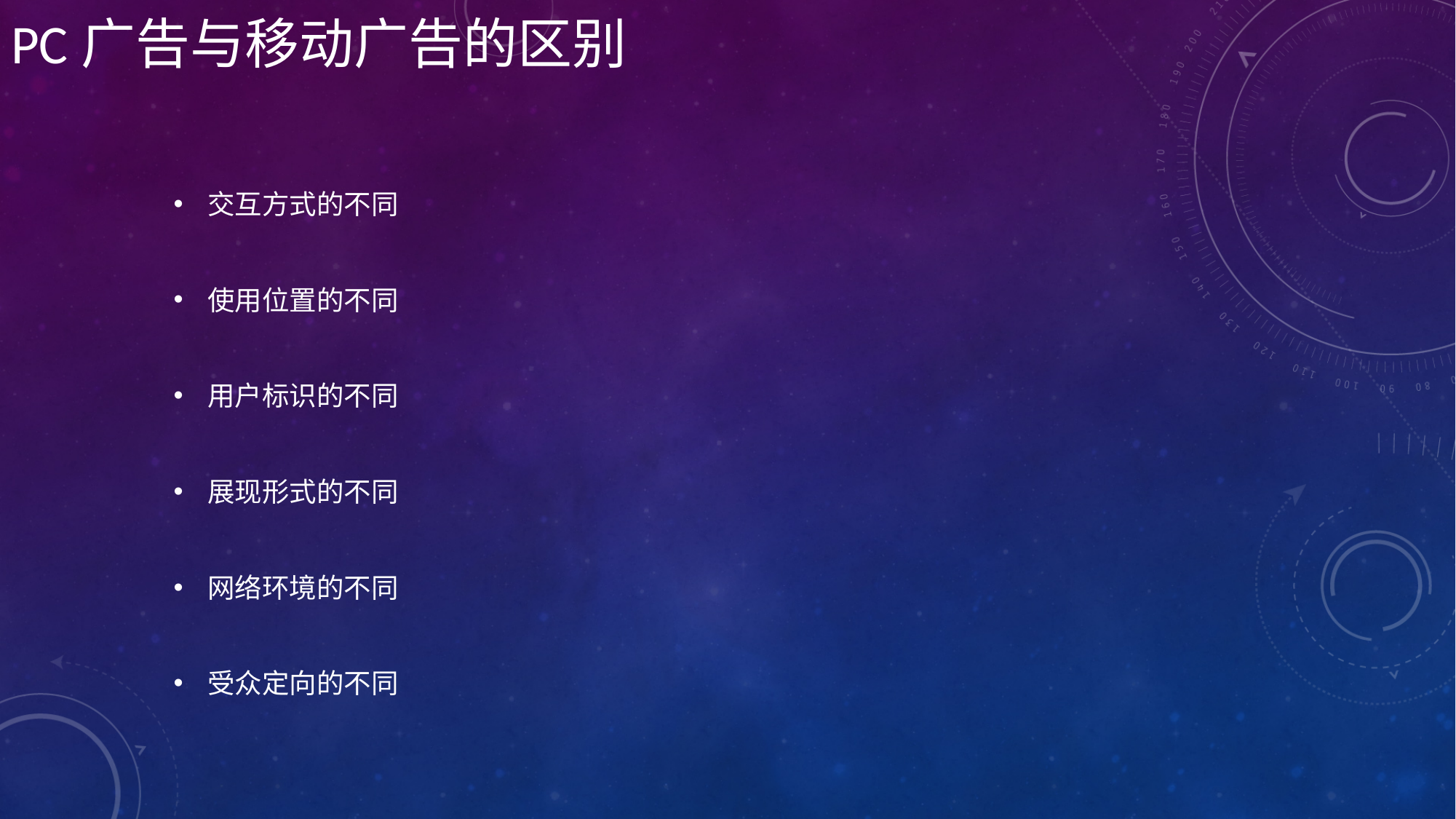

# PC广告与移动广告的区别
交互方式的不同

使用位置的不同

用户标识的不同

展现形式的不同

网络环境的不同

受众定向的不同